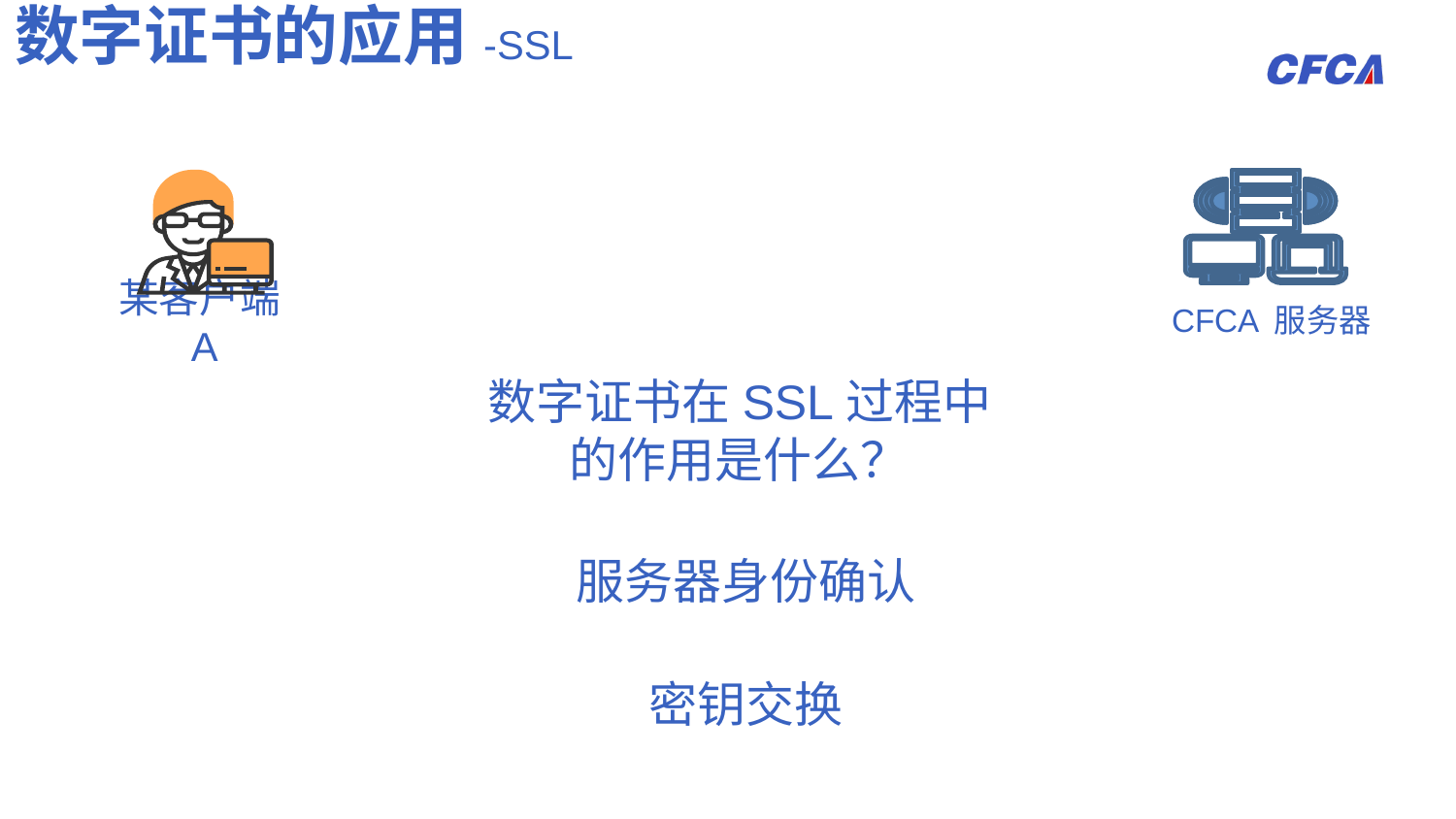

数字证书的应用-SSL

某客户端A

CFCA 服务器
数字证书在SSL过程中的作用是什么？
服务器身份确认
密钥交换